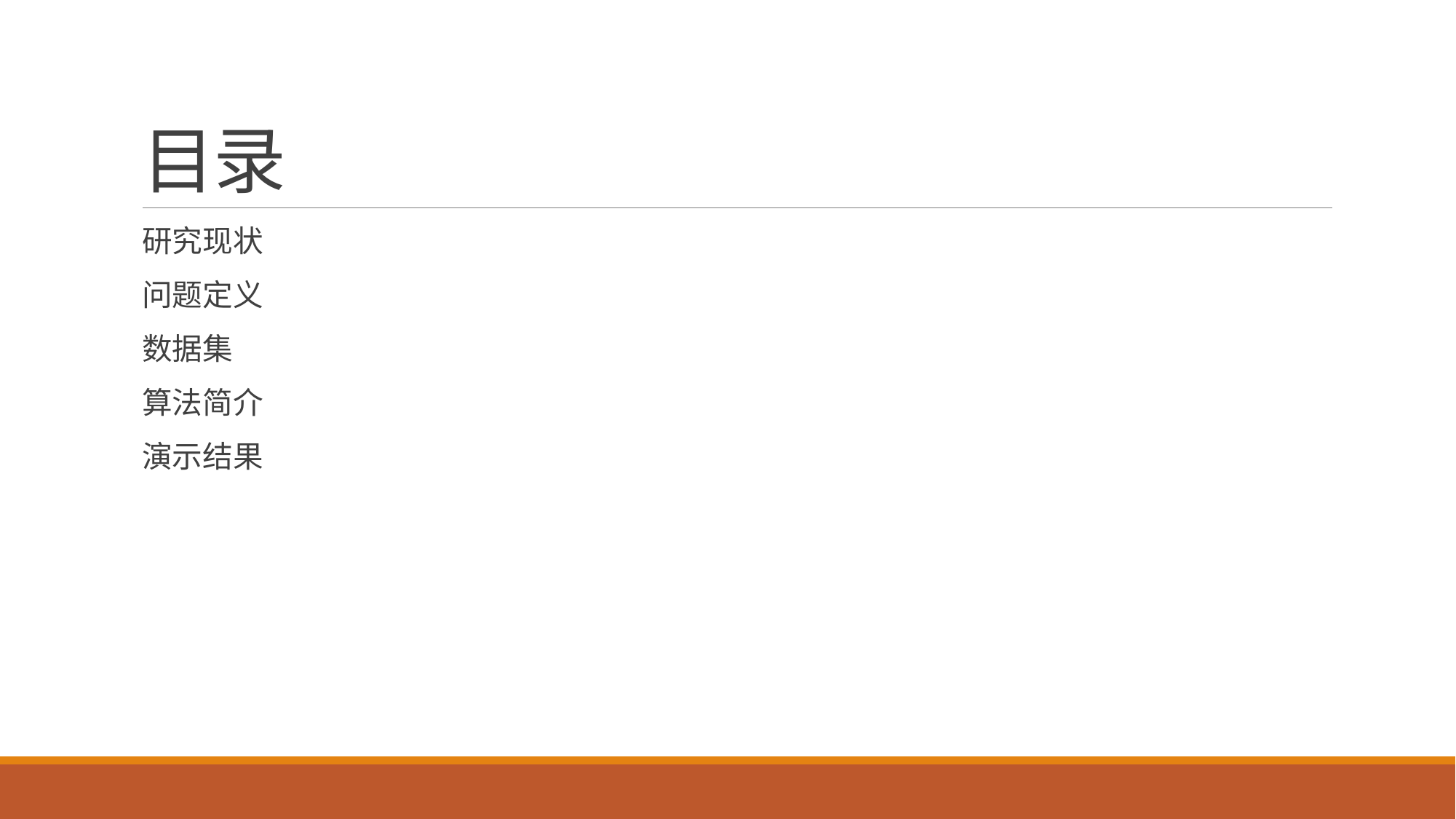

# 目录
研究现状
问题定义
数据集
算法简介
演示结果